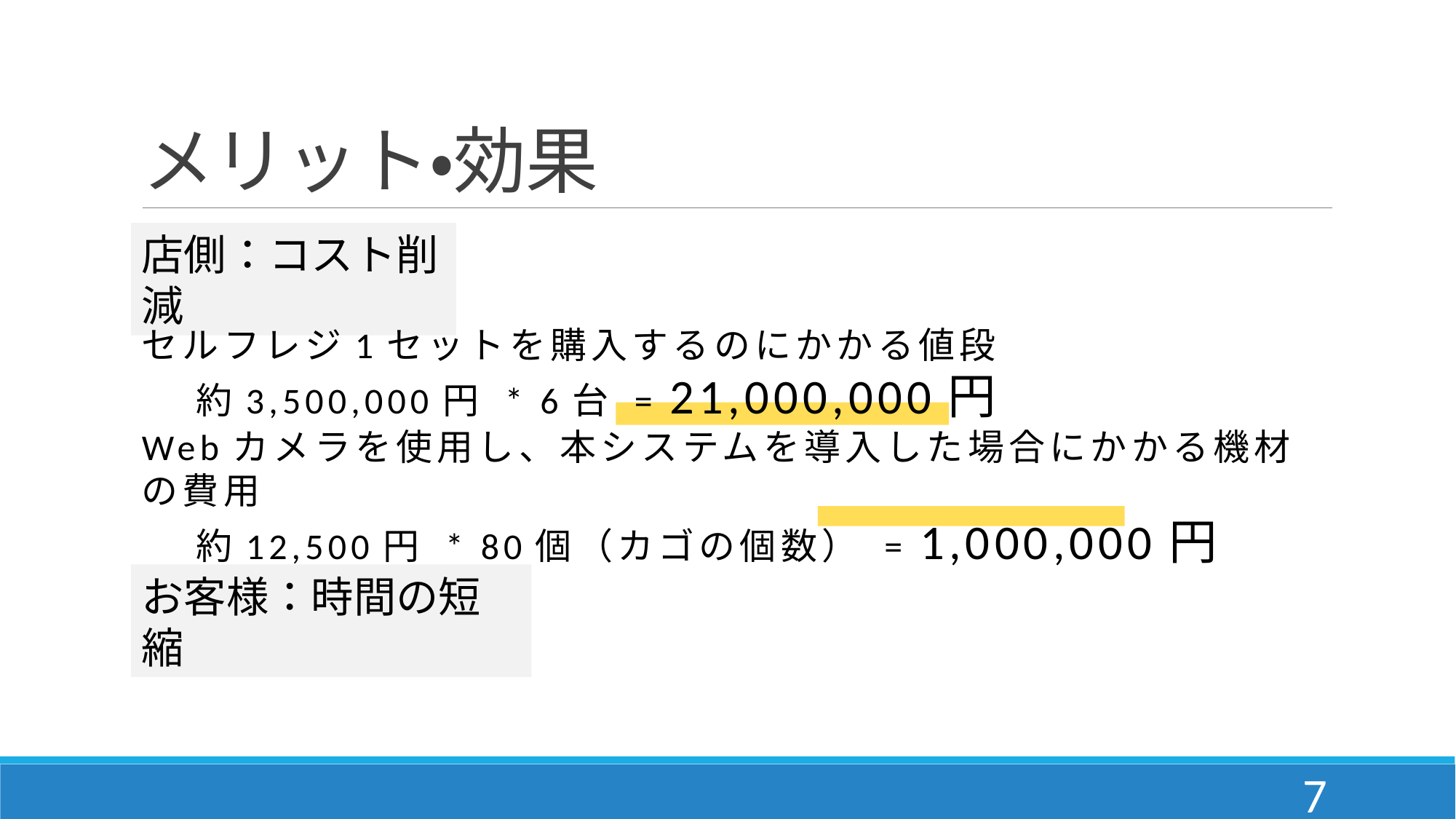

# メリット・効果
店側：コスト削減
セルフレジ1セットを購入するのにかかる値段
約3,500,000円 * 6台 = 21,000,000円
Webカメラを使用し、本システムを導入した場合にかかる機材の費用
約12,500円 * 80個（カゴの個数） = 1,000,000円

お客様：時間の短縮
7